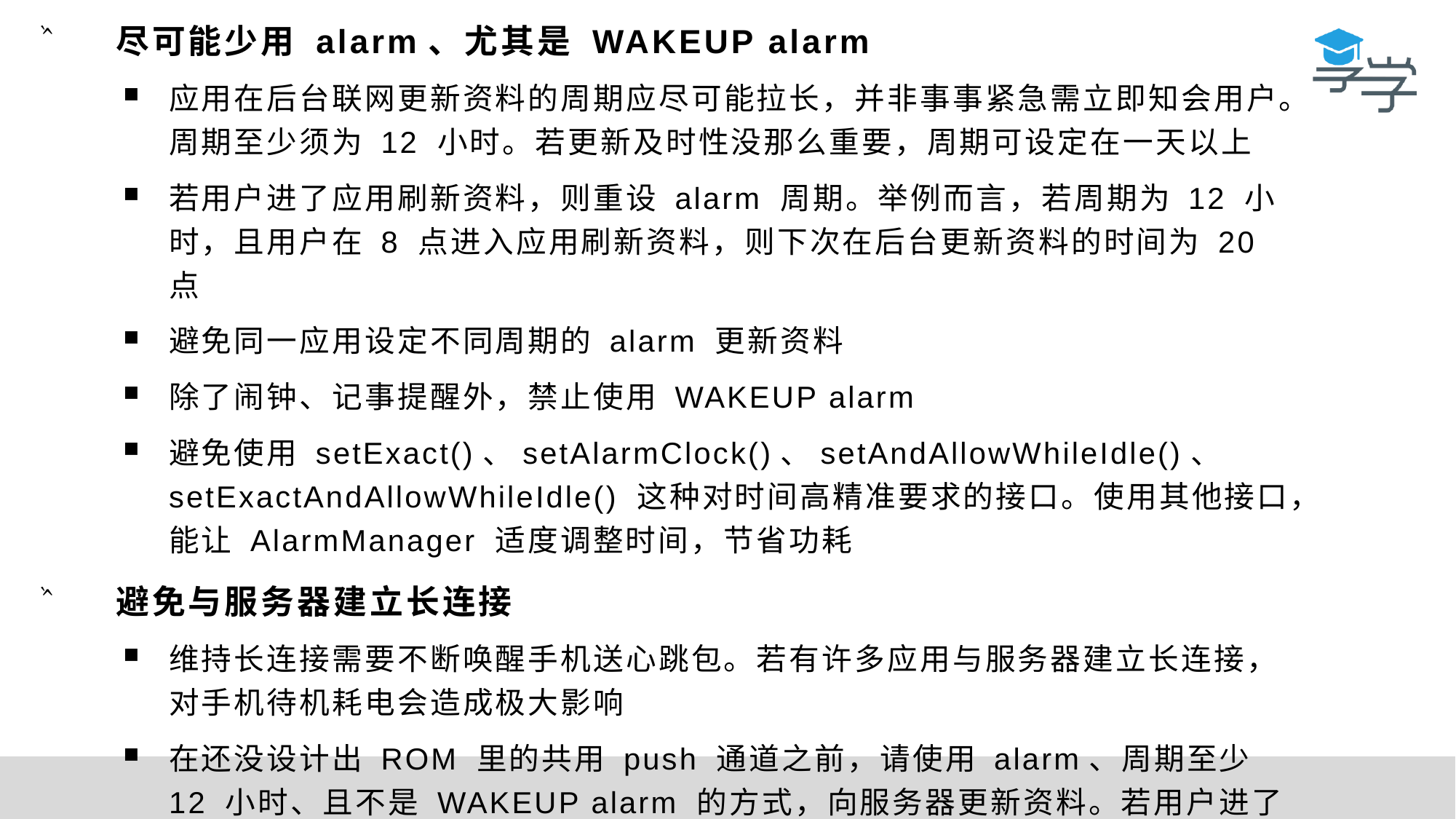

尽可能少用 alarm、尤其是 WAKEUP alarm
应用在后台联网更新资料的周期应尽可能拉长，并非事事紧急需立即知会用户。周期至少须为 12 小时。若更新及时性没那么重要，周期可设定在一天以上
若用户进了应用刷新资料，则重设 alarm 周期。举例而言，若周期为 12 小时，且用户在 8 点进入应用刷新资料，则下次在后台更新资料的时间为 20 点
避免同一应用设定不同周期的 alarm 更新资料
除了闹钟、记事提醒外，禁止使用 WAKEUP alarm
避免使用 setExact()、setAlarmClock()、setAndAllowWhileIdle()、 setExactAndAllowWhileIdle() 这种对时间高精准要求的接口。使用其他接口，能让 AlarmManager 适度调整时间，节省功耗
避免与服务器建立长连接
维持长连接需要不断唤醒手机送心跳包。若有许多应用与服务器建立长连接，对手机待机耗电会造成极大影响
在还没设计出 ROM 里的共用 push 通道之前，请使用 alarm、周期至少 12 小时、且不是 WAKEUP alarm 的方式，向服务器更新资料。若用户进了应用刷新资料，则重设 alarm 周期
37